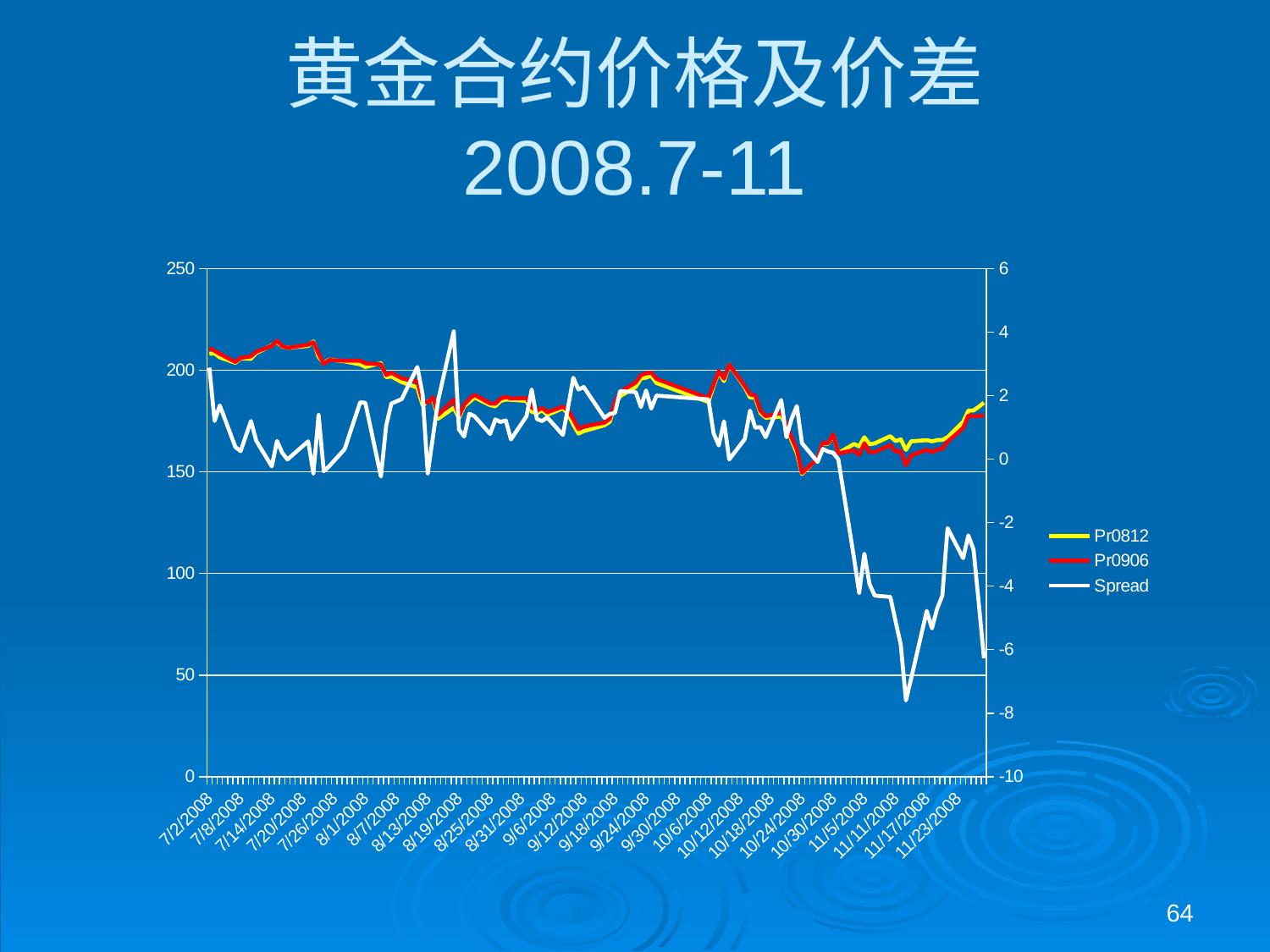

# 黄金合约价格及价差 2008.7-11

### Chart

| Category | Pr0812 | Pr0906 | Spread |
|---|---|---|---|
| 39631 | 208.06 | 210.94 | 2.8799999999999955 |
| 39632 | 208.3 | 209.5 | 1.1999999999999886 |
| 39633 | 206.31 | 208.0 | 1.6899999999999977 |
| 39636 | 203.62 | 204.0 | 0.37999999999999545 |
| 39637 | 205.75 | 206.0 | 0.25 |
| 39639 | 205.6 | 206.8 | 1.200000000000017 |
| 39640 | 208.42 | 209.0 | 0.5800000000000125 |
| 39643 | 212.22 | 211.99 | -0.22999999999998977 |
| 39644 | 213.93 | 214.5 | 0.5699999999999932 |
| 39645 | 211.6 | 211.8 | 0.20000000000001705 |
| 39646 | 211.01 | 211.0 | -0.009999999999990905 |
| 39650 | 211.94 | 212.5 | 0.5600000000000023 |
| 39651 | 214.15 | 213.7 | -0.45000000000001705 |
| 39652 | 206.61 | 208.0 | 1.3899999999999864 |
| 39653 | 203.38 | 203.0 | -0.37999999999999545 |
| 39654 | 205.23 | 205.0 | -0.22999999999998977 |
| 39657 | 204.35 | 204.66 | 0.3100000000000023 |
| 39660 | 202.87 | 204.66 | 1.789999999999992 |
| 39661 | 201.58 | 203.35 | 1.7699999999999818 |
| 39664 | 203.4 | 202.85 | -0.5500000000000114 |
| 39665 | 196.55 | 197.6 | 1.049999999999983 |
| 39666 | 196.95 | 198.7 | 1.75 |
| 39668 | 194.11 | 196.0 | 1.8899999999999864 |
| 39671 | 191.49 | 194.39 | 2.8999999999999773 |
| 39672 | 182.82 | 184.87 | 2.0500000000000114 |
| 39673 | 184.45 | 184.0 | -0.44999999999998863 |
| 39674 | 186.0 | 186.7 | 0.6999999999999886 |
| 39675 | 176.15 | 178.0 | 1.8499999999999943 |
| 39678 | 181.45 | 185.47 | 4.02000000000001 |
| 39679 | 176.45 | 177.38 | 0.9300000000000068 |
| 39680 | 182.3 | 183.01 | 0.7099999999999795 |
| 39681 | 184.37 | 185.8 | 1.4300000000000068 |
| 39682 | 186.55 | 187.9 | 1.3499999999999943 |
| 39685 | 182.8 | 183.59 | 0.789999999999992 |
| 39686 | 182.25 | 183.5 | 1.25 |
| 39687 | 184.83 | 186.0 | 1.1699999999999875 |
| 39688 | 185.56 | 186.78 | 1.2199999999999989 |
| 39689 | 185.44 | 186.06 | 0.6200000000000045 |
| 39692 | 184.9 | 186.25 | 1.3499999999999943 |
| 39693 | 179.5 | 181.69 | 2.1899999999999977 |
| 39694 | 178.76 | 180.02 | 1.2600000000000193 |
| 39695 | 180.3 | 181.5 | 1.1999999999999886 |
| 39696 | 177.99 | 179.3 | 1.3100000000000023 |
| 39699 | 181.25 | 182.01 | 0.7599999999999909 |
| 39700 | 178.57 | 180.21 | 1.6400000000000148 |
| 39701 | 173.26 | 175.82 | 2.5600000000000023 |
| 39702 | 168.82 | 171.01 | 2.1899999999999977 |
| 39703 | 170.0 | 172.27 | 2.2700000000000102 |
| 39707 | 172.9 | 174.2 | 1.299999999999983 |
| 39708 | 174.58 | 176.0 | 1.4199999999999875 |
| 39709 | 182.86 | 184.31 | 1.4499999999999886 |
| 39710 | 187.2 | 189.34 | 2.140000000000015 |
| 39713 | 191.79 | 193.9 | 2.1100000000000136 |
| 39714 | 195.87 | 197.51 | 1.6399999999999864 |
| 39715 | 196.34 | 198.5 | 2.1599999999999966 |
| 39716 | 197.19 | 198.78 | 1.5900000000000034 |
| 39717 | 193.7 | 195.7 | 2.0 |
| 39727 | 184.35 | 186.23 | 1.8799999999999955 |
| 39728 | 192.09 | 192.9 | 0.8100000000000023 |
| 39729 | 199.16 | 199.59 | 0.4300000000000068 |
| 39730 | 194.6 | 195.79 | 1.1899999999999977 |
| 39731 | 202.72 | 202.71 | -0.009999999999990905 |
| 39734 | 191.54 | 192.17 | 0.6299999999999955 |
| 39735 | 186.55 | 188.08 | 1.5300000000000011 |
| 39736 | 186.62 | 187.61 | 0.9900000000000091 |
| 39737 | 178.99 | 180.0 | 1.009999999999991 |
| 39738 | 176.64 | 177.33 | 0.6900000000000261 |
| 39741 | 177.14 | 179.0 | 1.8600000000000136 |
| 39742 | 172.72 | 173.41 | 0.6899999999999977 |
| 39743 | 165.35 | 166.62 | 1.2700000000000102 |
| 39744 | 159.3 | 160.97 | 1.6699999999999875 |
| 39745 | 148.9 | 149.4 | 0.5 |
| 39748 | 156.59 | 156.5 | -0.09000000000000341 |
| 39749 | 163.98 | 164.3 | 0.3200000000000216 |
| 39750 | 163.75 | 163.99 | 0.2400000000000091 |
| 39751 | 168.3 | 168.5 | 0.19999999999998863 |
| 39752 | 159.11 | 159.1 | -0.010000000000019327 |
| 39755 | 163.7 | 160.6 | -3.0999999999999943 |
| 39756 | 162.57 | 158.36 | -4.2099999999999795 |
| 39757 | 167.0 | 164.02 | -2.9799999999999898 |
| 39758 | 163.6 | 159.66 | -3.9399999999999977 |
| 39759 | 164.0 | 159.7 | -4.300000000000011 |
| 39762 | 167.54 | 163.2 | -4.340000000000003 |
| 39763 | 165.1 | 160.0 | -5.099999999999994 |
| 39764 | 166.0 | 160.16 | -5.840000000000003 |
| 39765 | 160.8 | 153.2 | -7.600000000000023 |
| 39766 | 164.99 | 158.08 | -6.909999999999997 |
| 39769 | 165.6 | 160.82 | -4.780000000000001 |
| 39770 | 165.0 | 159.67 | -5.3300000000000125 |
| 39771 | 165.6 | 160.89 | -4.710000000000008 |
| 39772 | 165.7 | 161.4 | -4.299999999999983 |
| 39773 | 167.0 | 164.83 | -2.1699999999999875 |
| 39776 | 174.59 | 171.47 | -3.1200000000000045 |
| 39777 | 180.1 | 177.7 | -2.4000000000000057 |
| 39778 | 180.2 | 177.35 | -2.8499999999999943 |
| 39779 | 182.0 | 177.47 | -4.530000000000001 |
| 39780 | 184.0 | 177.73 | -6.27000000000001 |
64